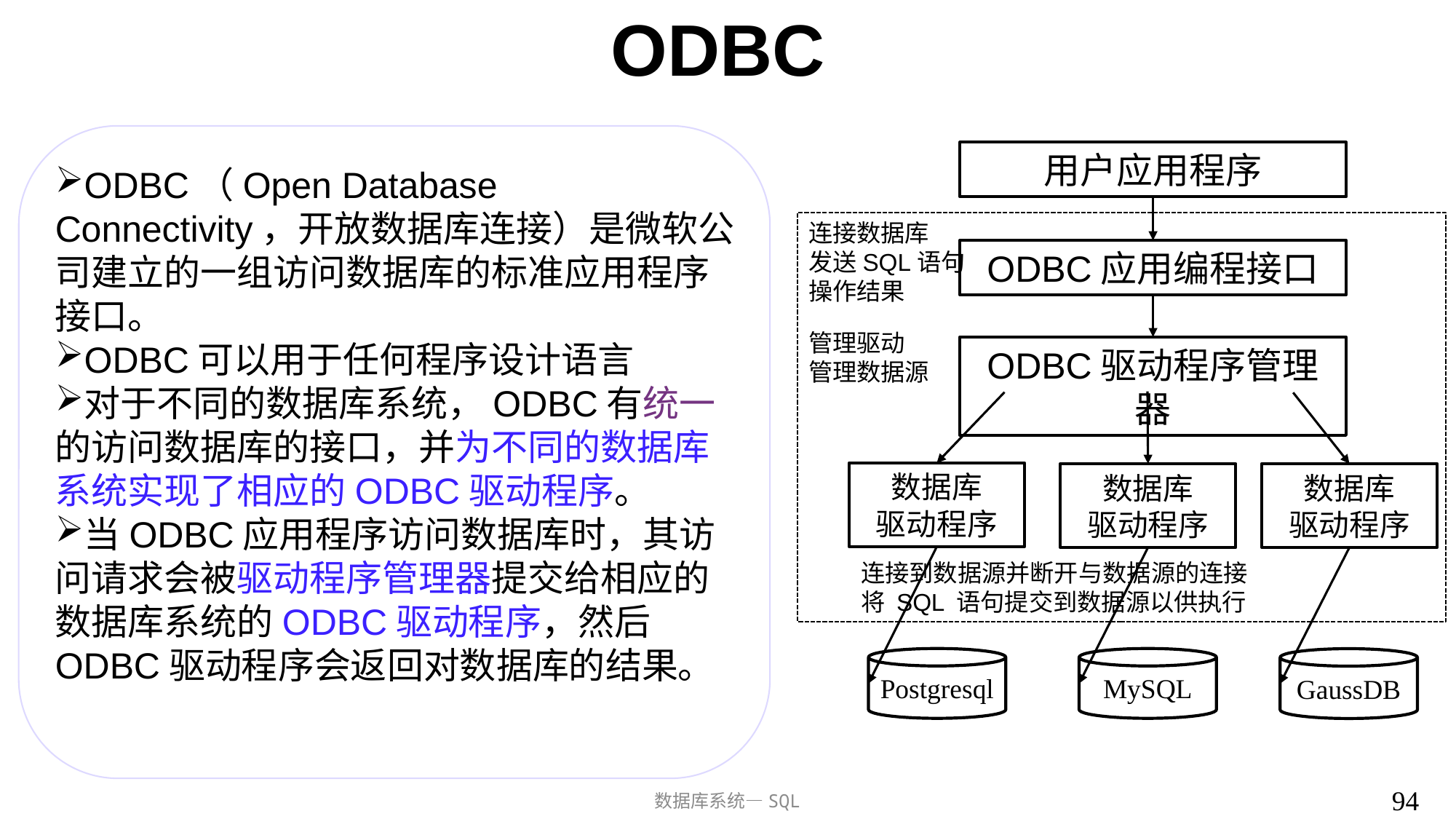

# ODBC

用户应用程序
连接数据库
发送SQL语句
操作结果
ODBC应用编程接口
管理驱动
管理数据源
ODBC驱动程序管理器
数据库
驱动程序
数据库
驱动程序
数据库
驱动程序
连接到数据源并断开与数据源的连接
将 SQL 语句提交到数据源以供执行
Postgresql
MySQL
GaussDB
ODBC（Open Database Connectivity，开放数据库连接）是微软公司建立的一组访问数据库的标准应用程序接口。
ODBC可以用于任何程序设计语言
对于不同的数据库系统，ODBC有统一的访问数据库的接口，并为不同的数据库系统实现了相应的ODBC驱动程序。
当ODBC应用程序访问数据库时，其访问请求会被驱动程序管理器提交给相应的数据库系统的ODBC驱动程序，然后ODBC驱动程序会返回对数据库的结果。

94
数据库系统—SQL